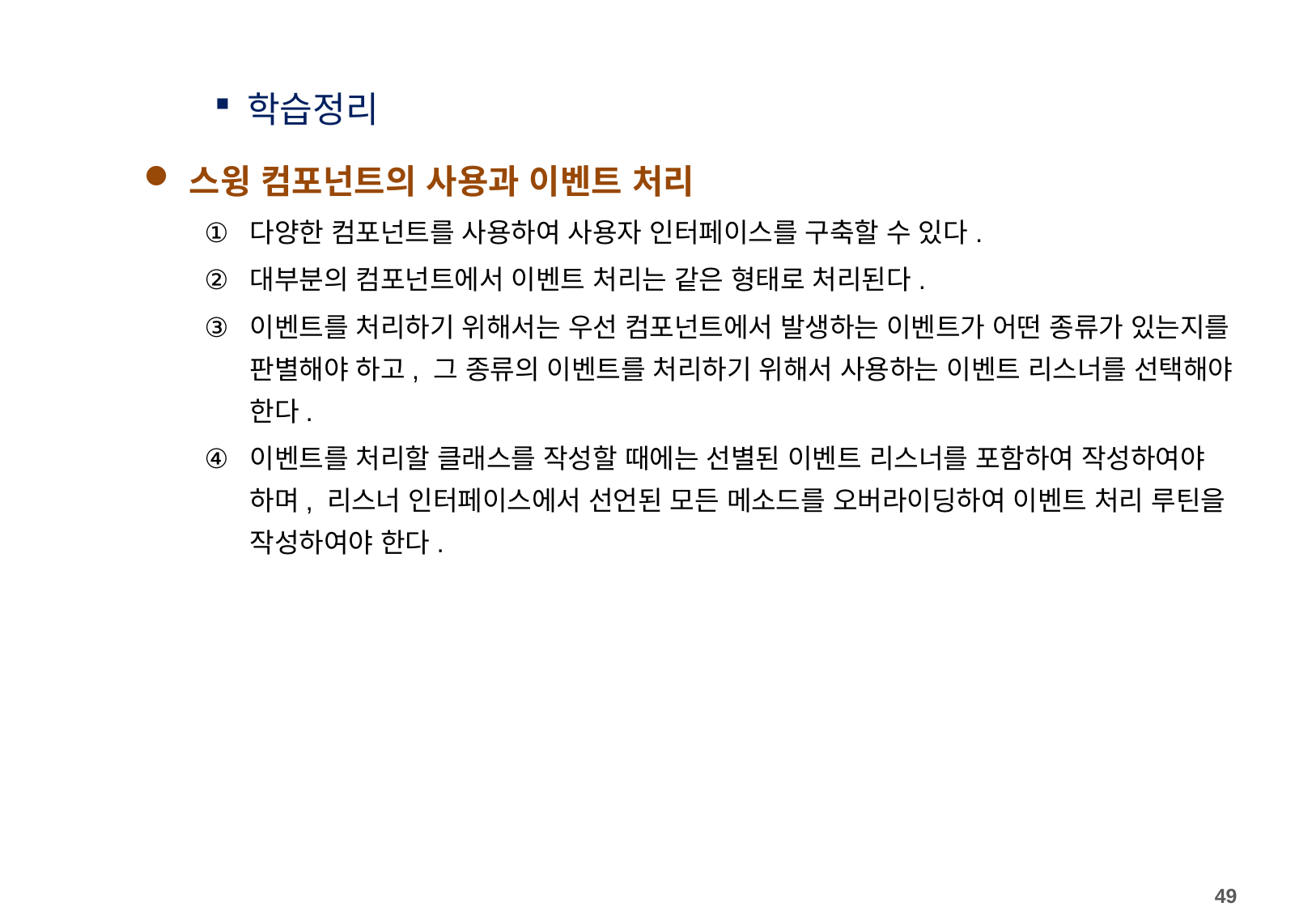

학습정리
스윙 컴포넌트의 사용과 이벤트 처리
다양한 컴포넌트를 사용하여 사용자 인터페이스를 구축할 수 있다.
대부분의 컴포넌트에서 이벤트 처리는 같은 형태로 처리된다.
이벤트를 처리하기 위해서는 우선 컴포넌트에서 발생하는 이벤트가 어떤 종류가 있는지를 판별해야 하고, 그 종류의 이벤트를 처리하기 위해서 사용하는 이벤트 리스너를 선택해야 한다.
이벤트를 처리할 클래스를 작성할 때에는 선별된 이벤트 리스너를 포함하여 작성하여야 하며, 리스너 인터페이스에서 선언된 모든 메소드를 오버라이딩하여 이벤트 처리 루틴을 작성하여야 한다.
49